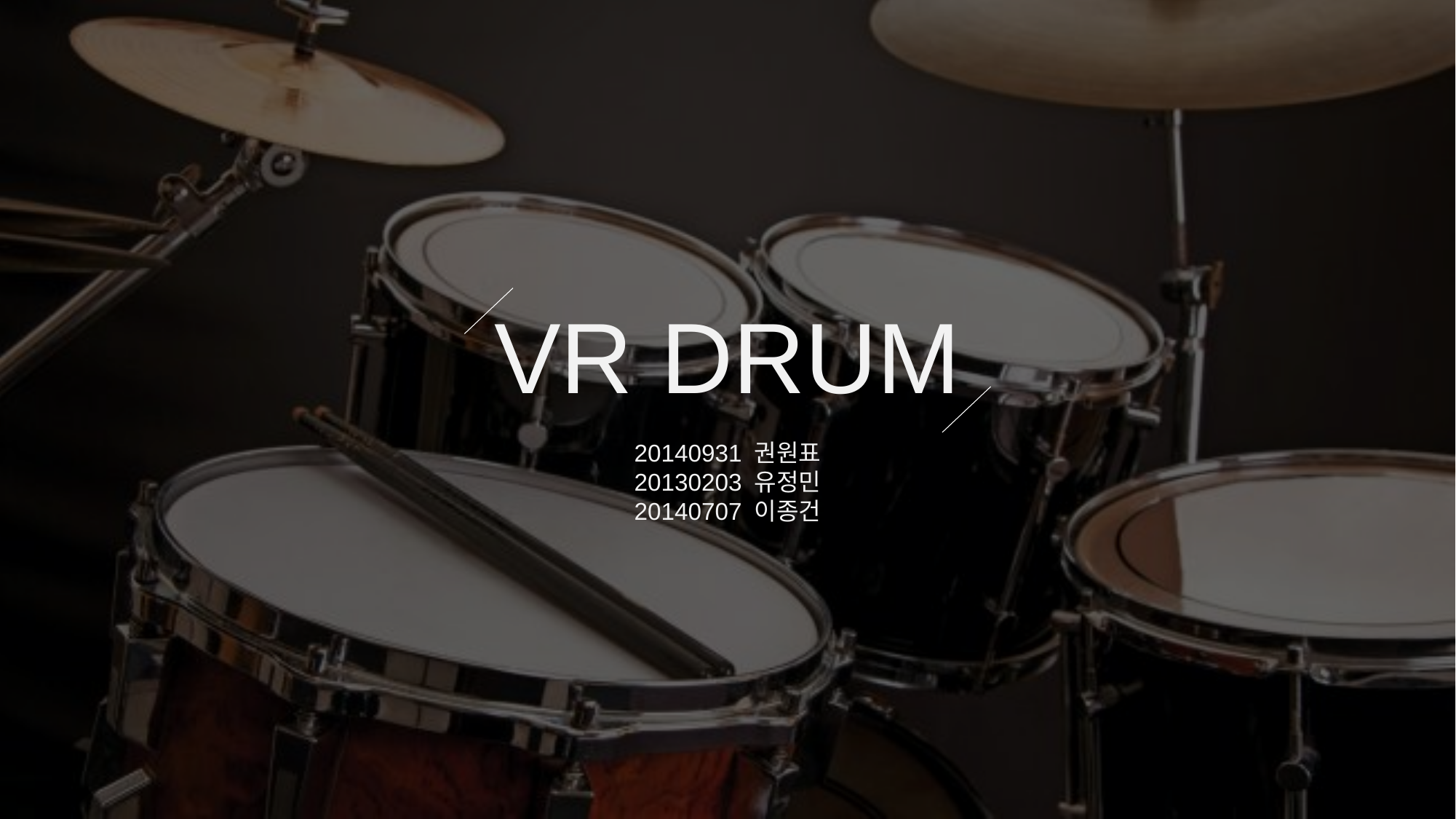

VR DRUM
20140931 권원표
20130203 유정민
20140707 이종건